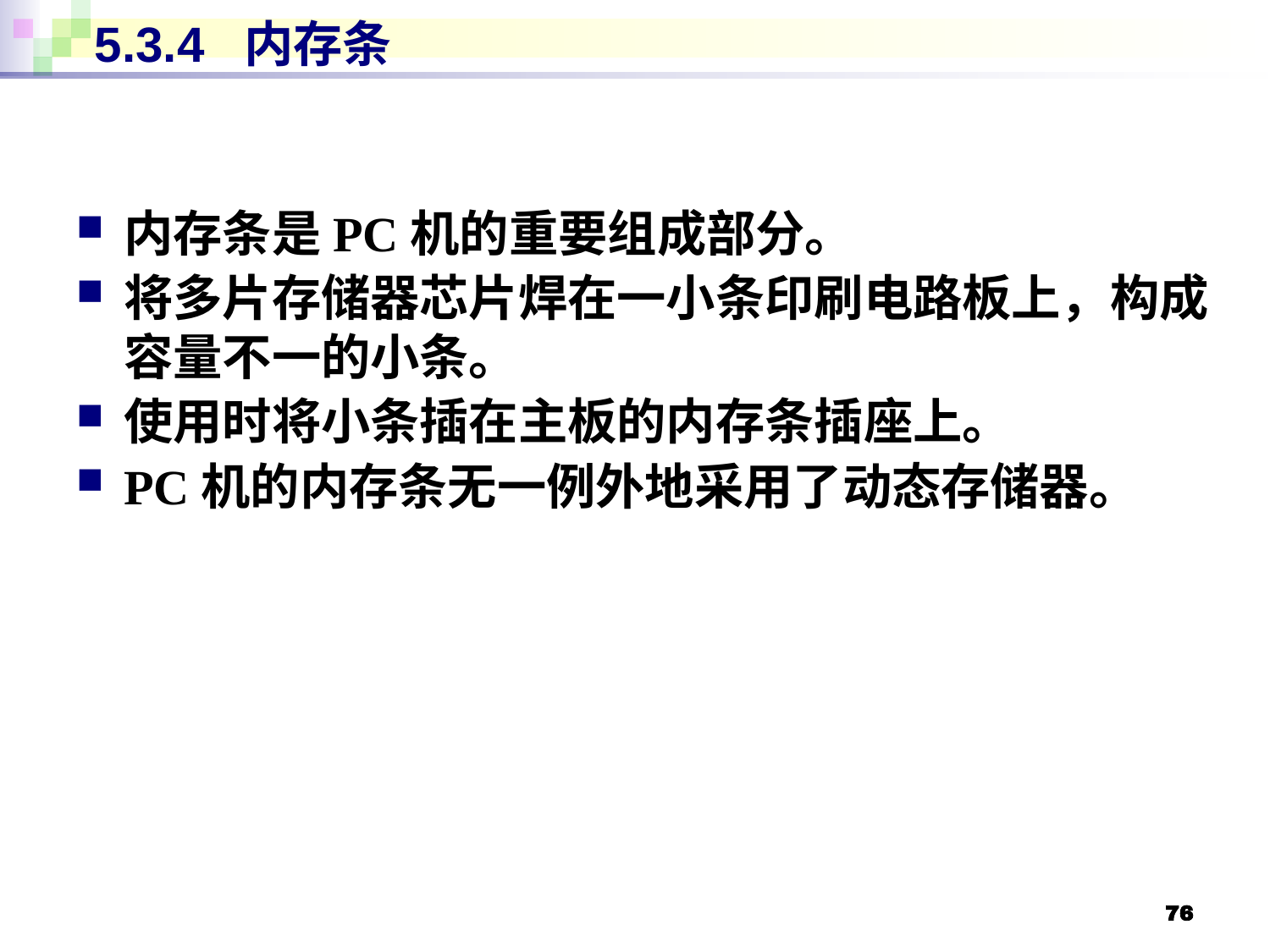

# 5.3.4  内存条
内存条是PC机的重要组成部分。
将多片存储器芯片焊在一小条印刷电路板上，构成容量不一的小条。
使用时将小条插在主板的内存条插座上。
PC机的内存条无一例外地采用了动态存储器。
76